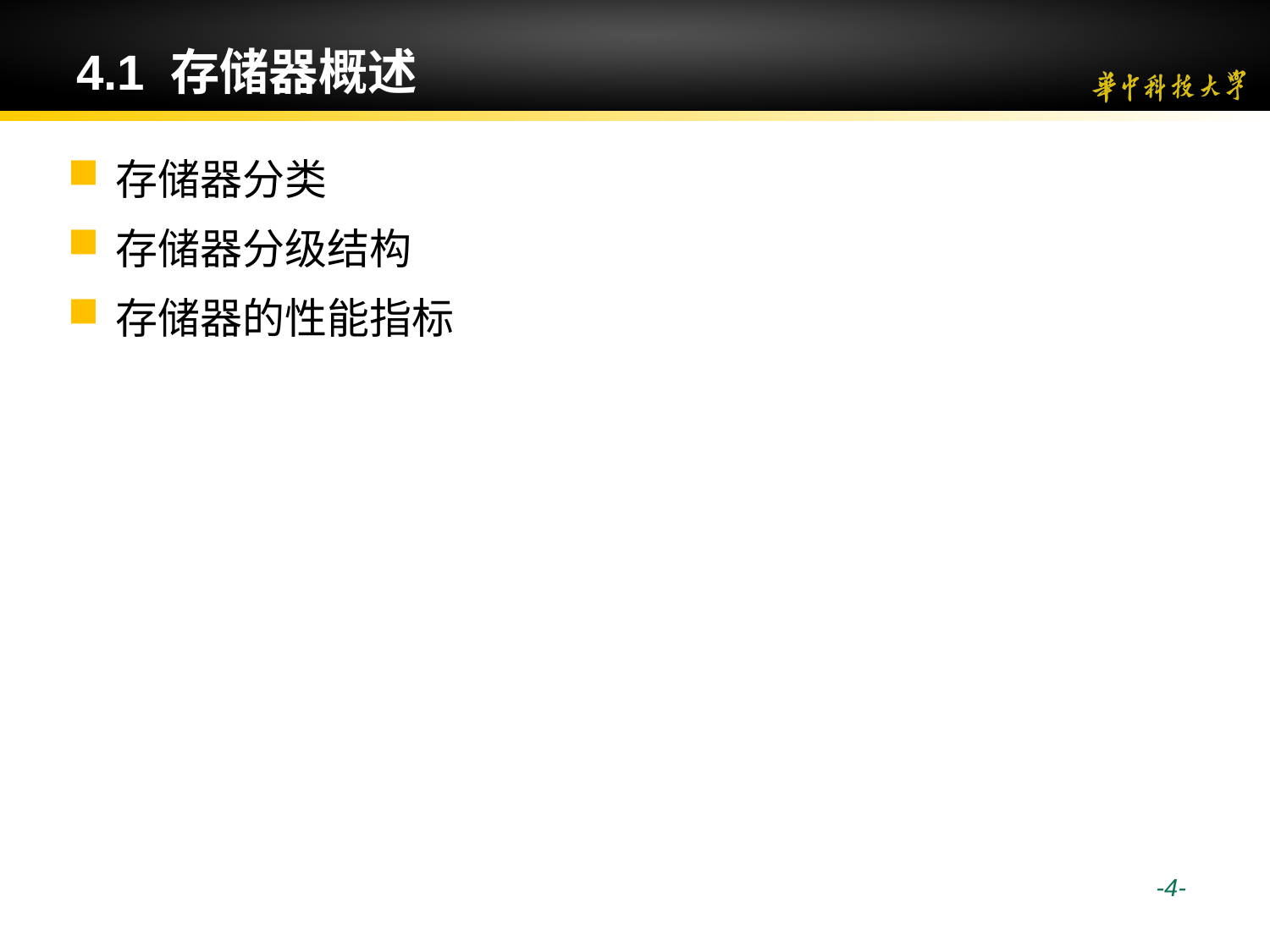

# 4.1 存储器概述
存储器分类
存储器分级结构
存储器的性能指标
 -4-